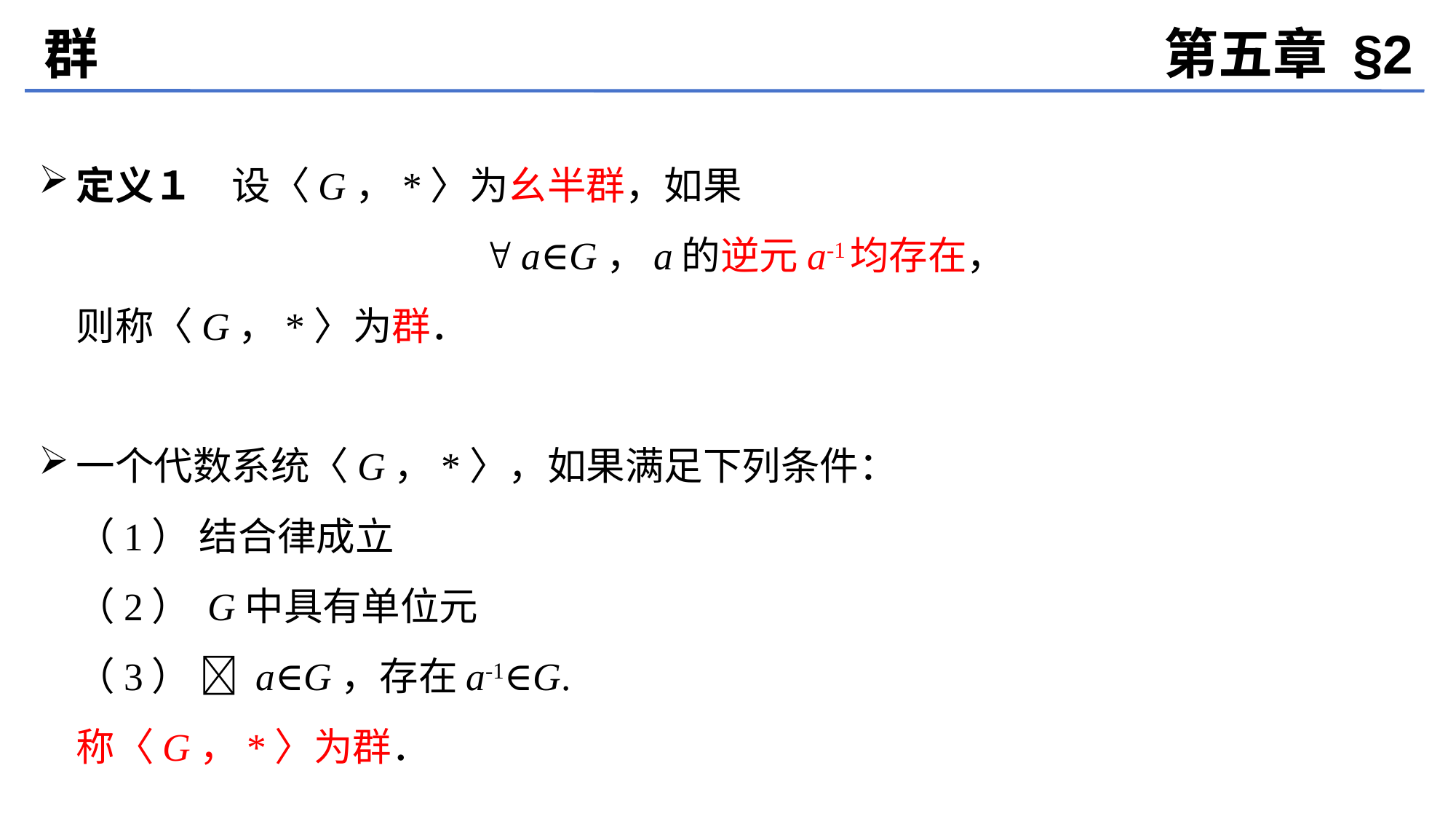

群
第五章 §2
定义１　设〈G，*〉为幺半群，如果
	∀ a∈G，a的逆元a-1均存在，
	则称〈G，*〉为群．

一个代数系统〈G，*〉，如果满足下列条件：
	（1） 结合律成立
	（2） G中具有单位元
	（3） ∀ a∈G，存在a-1∈G.
	称〈G，*〉为群．